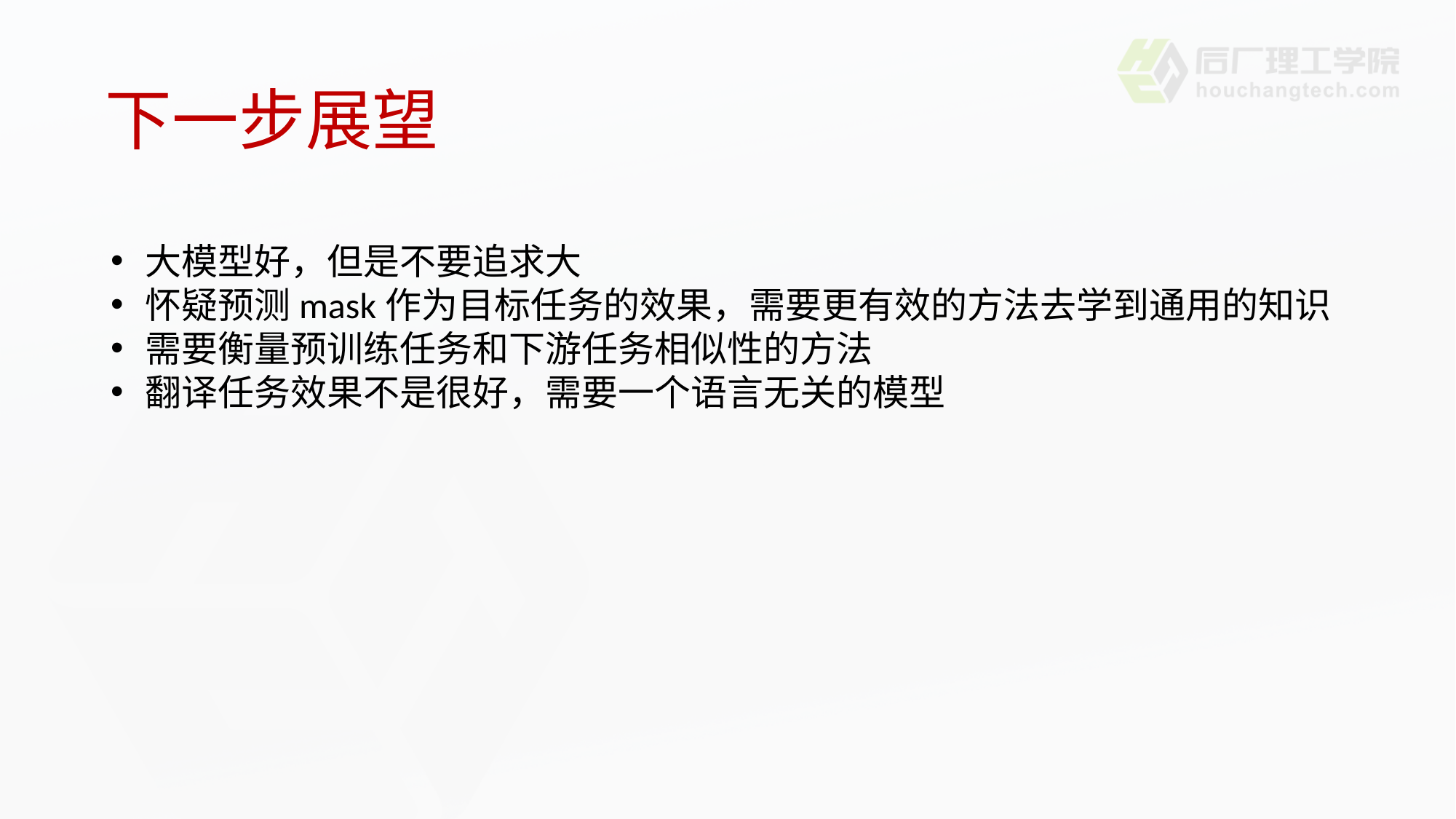

# 下一步展望
大模型好，但是不要追求大
怀疑预测mask作为目标任务的效果，需要更有效的方法去学到通用的知识
需要衡量预训练任务和下游任务相似性的方法
翻译任务效果不是很好，需要一个语言无关的模型